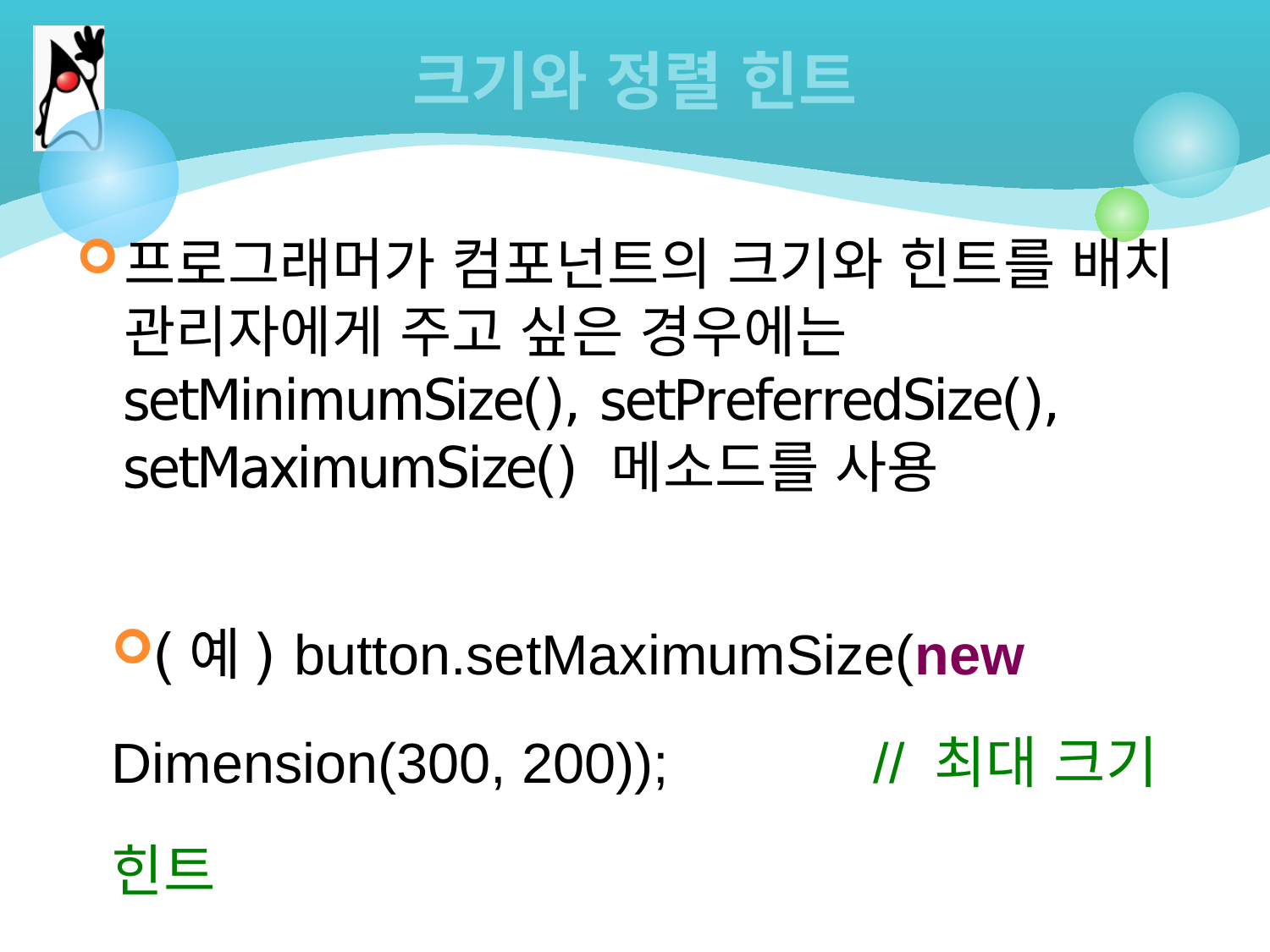

# 크기와 정렬 힌트
프로그래머가 컴포넌트의 크기와 힌트를 배치 관리자에게 주고 싶은 경우에는 setMinimumSize(), setPreferredSize(), setMaximumSize() 메소드를 사용

(예) button.setMaximumSize(new Dimension(300, 200));		// 최대 크기 힌트
button.setAlignmentX(JComponent.CENTER_ALIGNMENT);	// 중앙 정렬 힌트